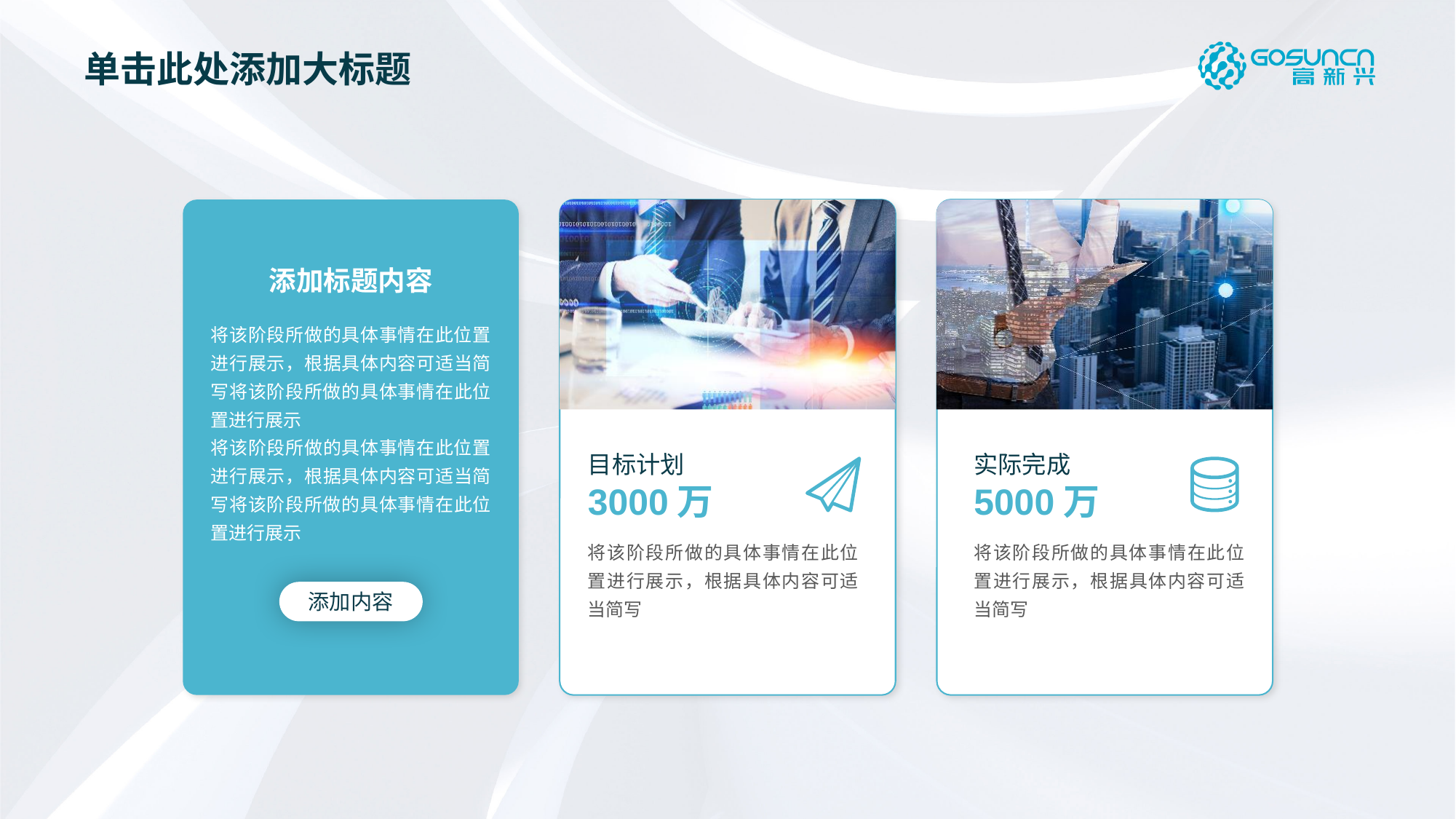

单击此处添加大标题

添加标题内容
将该阶段所做的具体事情在此位置进行展示，根据具体内容可适当简写将该阶段所做的具体事情在此位置进行展示
将该阶段所做的具体事情在此位置进行展示，根据具体内容可适当简写将该阶段所做的具体事情在此位置进行展示
目标计划
3000万
实际完成
5000万

将该阶段所做的具体事情在此位置进行展示，根据具体内容可适当简写
将该阶段所做的具体事情在此位置进行展示，根据具体内容可适当简写
添加内容